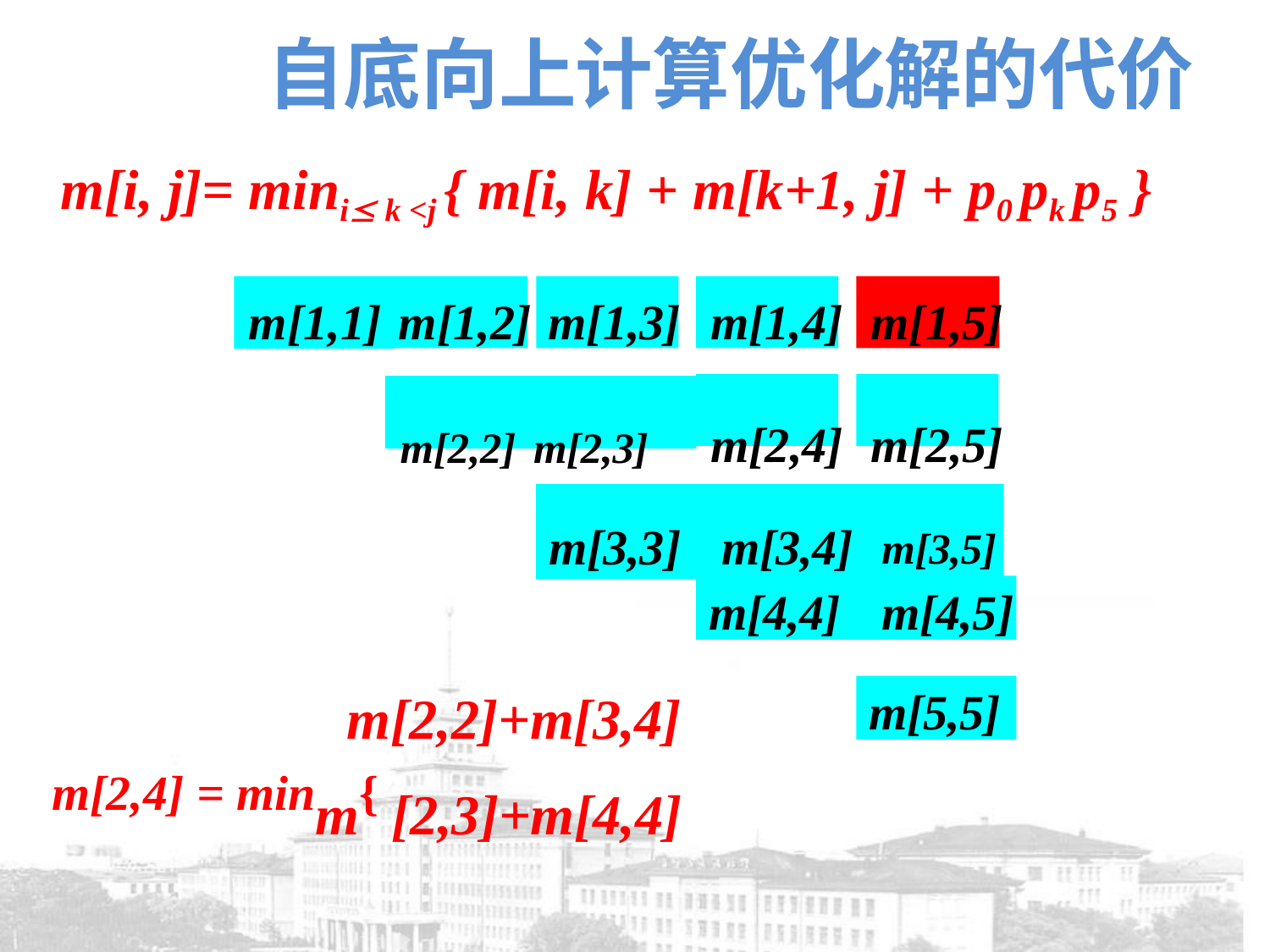

# 自底向上计算优化解的代价
m[i, j]= mini≤ k <j { m[i, k] + m[k+1, j] + p0 pk p5 }
m[1,1] m[1,2] m[1,3]	m[1,4]	m[1,5]
m[2,2] m[2,3]	m[2,4]	m[2,5]

m[3,3]	m[3,4]	m[3,5]
m[4,4]	m[4,5]
m[5,5]
m[2,2]+m[3,4]
m[2,4] = minm{ [2,3]+m[4,4]